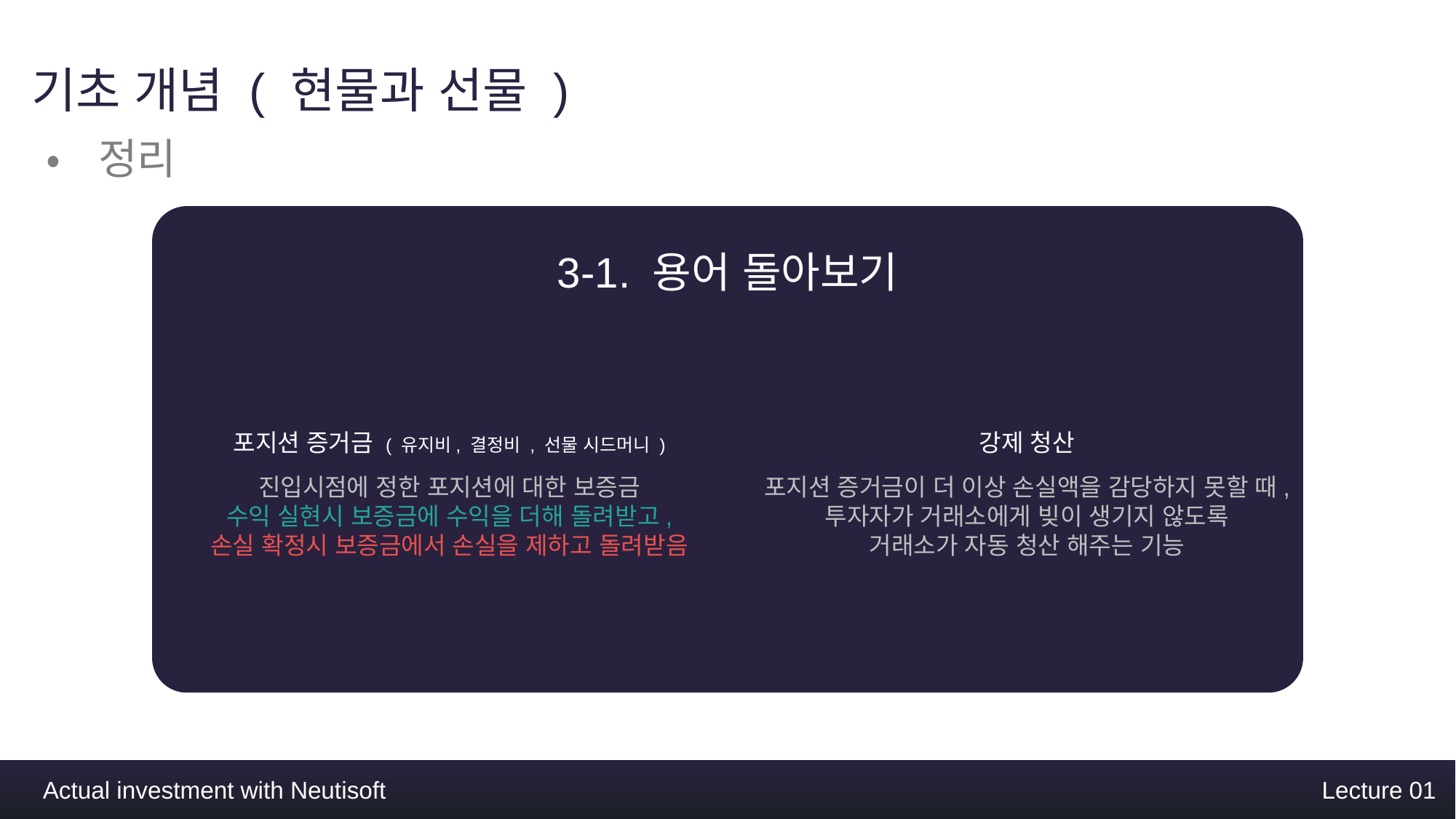

기초 개념 ( 현물과 선물 )
•정리

3-1. 용어 돌아보기
포지션 증거금 ( 유지비, 결정비 , 선물 시드머니 )
진입시점에 정한 포지션에 대한 보증금
수익 실현시 보증금에 수익을 더해 돌려받고,
손실 확정시 보증금에서 손실을 제하고 돌려받음
강제 청산
포지션 증거금이 더 이상 손실액을 감당하지 못할 때,
투자자가 거래소에게 빚이 생기지 않도록
거래소가 자동 청산 해주는 기능

Actual investment with Neutisoft
Lecture 01